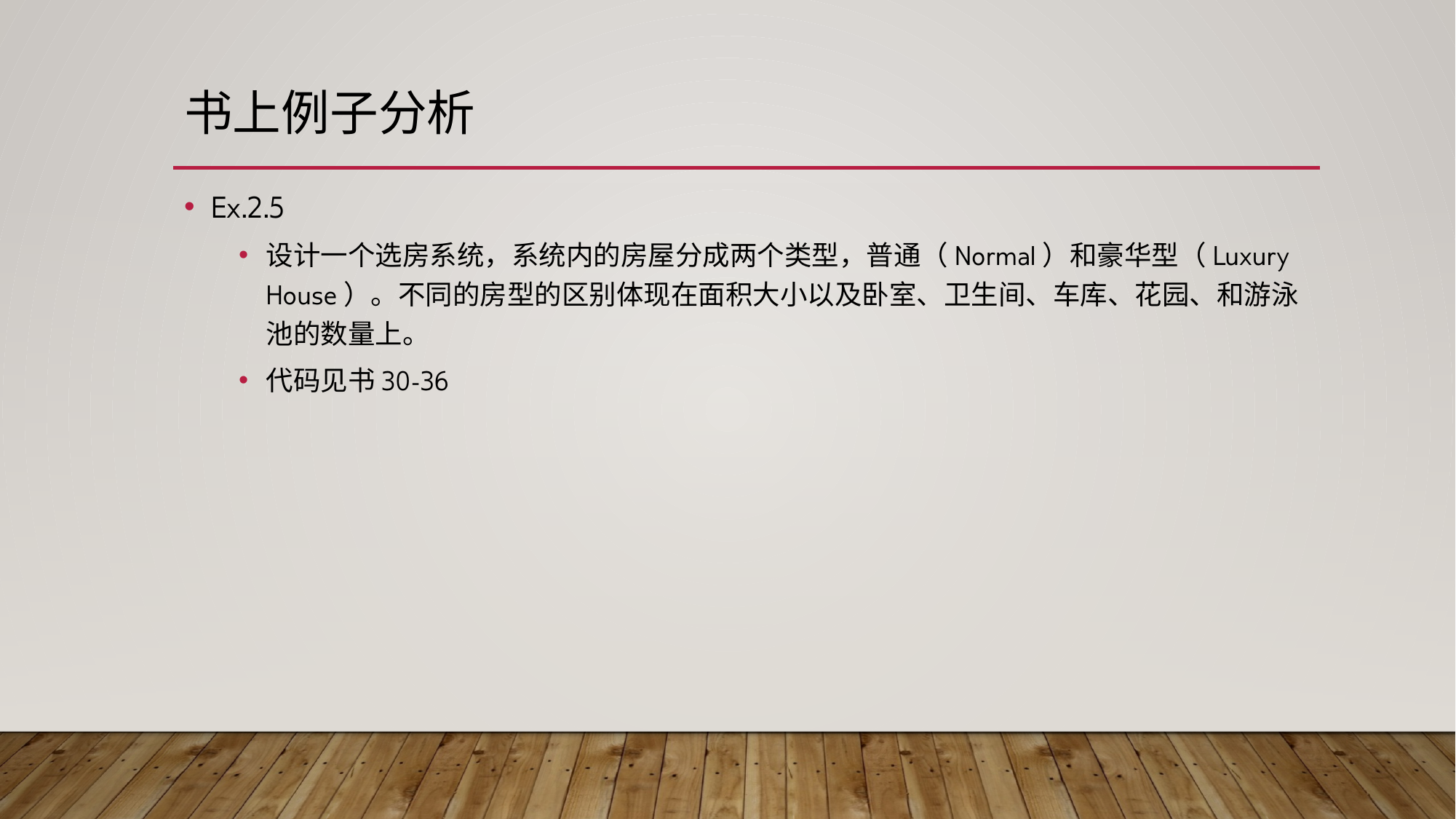

# 书上例子分析
Ex.2.5
设计一个选房系统，系统内的房屋分成两个类型，普通（Normal）和豪华型（Luxury House）。不同的房型的区别体现在面积大小以及卧室、卫生间、车库、花园、和游泳池的数量上。
代码见书30-36